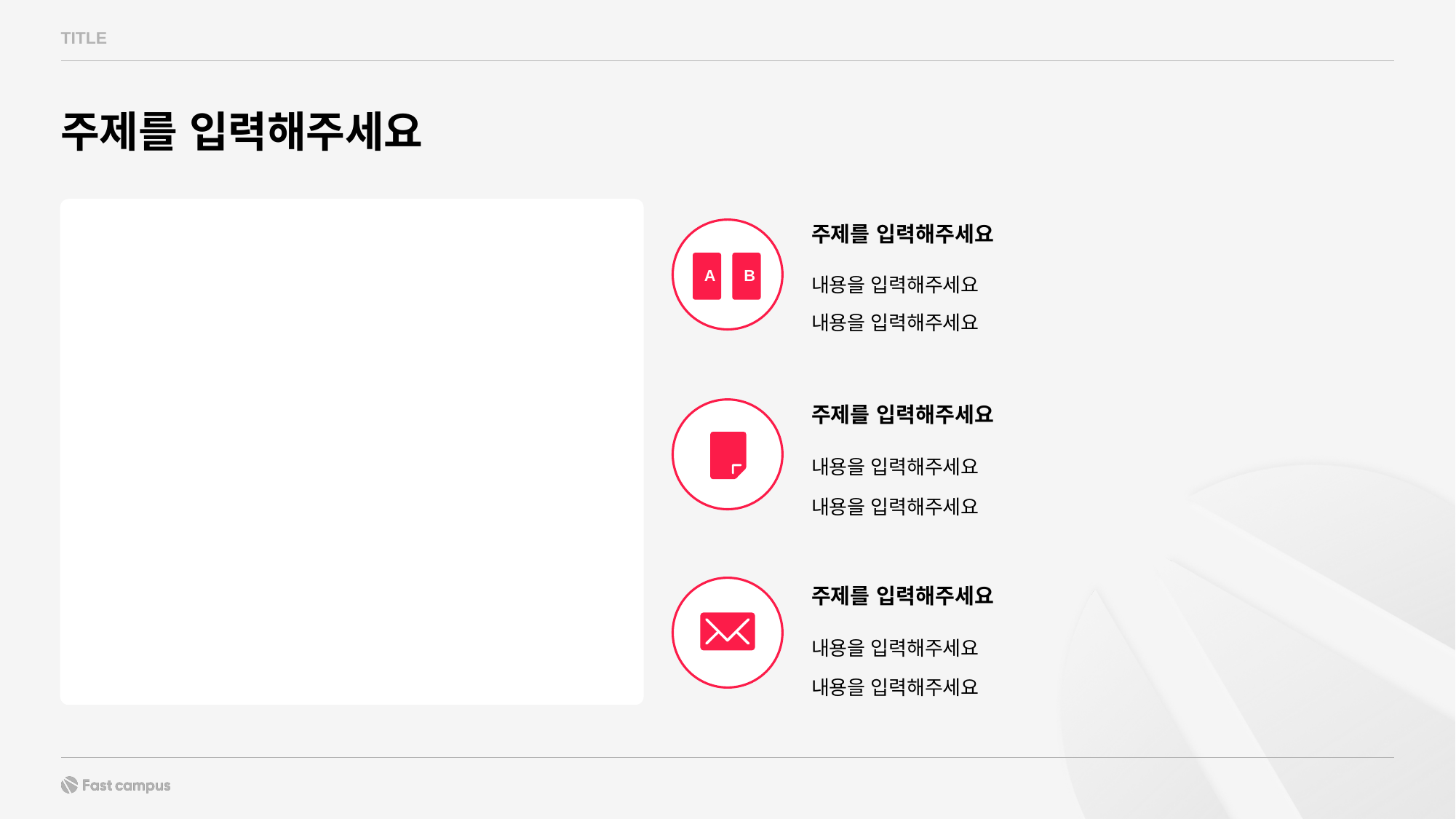

TITLE
주제를 입력해주세요
주제를 입력해주세요

내용을 입력해주세요
내용을 입력해주세요
A
B
주제를 입력해주세요

내용을 입력해주세요
내용을 입력해주세요
주제를 입력해주세요

내용을 입력해주세요
내용을 입력해주세요